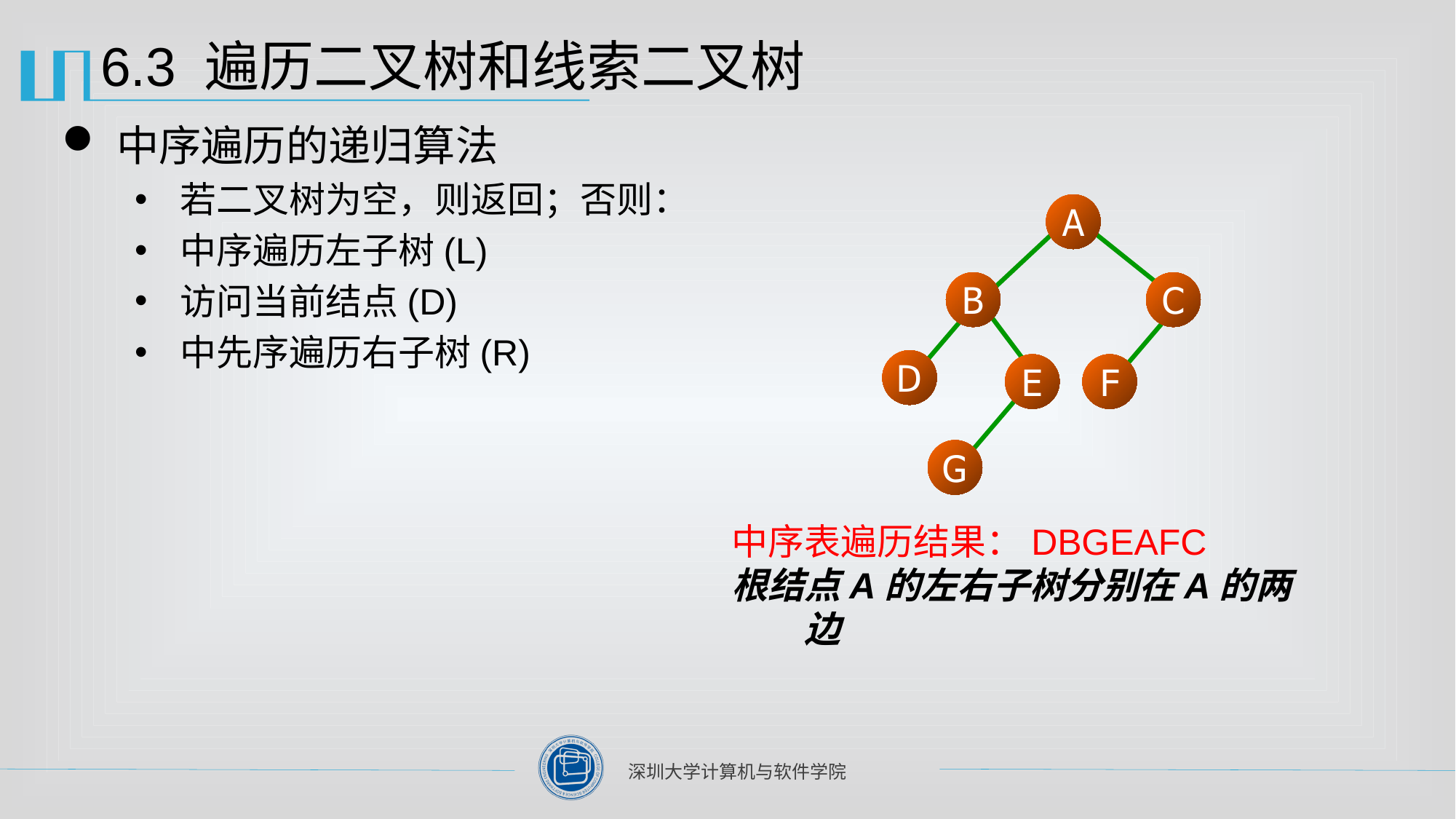

# 6.3 遍历二叉树和线索二叉树
中序遍历的递归算法
若二叉树为空，则返回；否则：
中序遍历左子树(L)
访问当前结点(D)
中先序遍历右子树(R)

A

B
C

D
E
F

G
中序表遍历结果：DBGEAFC
根结点A的左右子树分别在A的两边
33